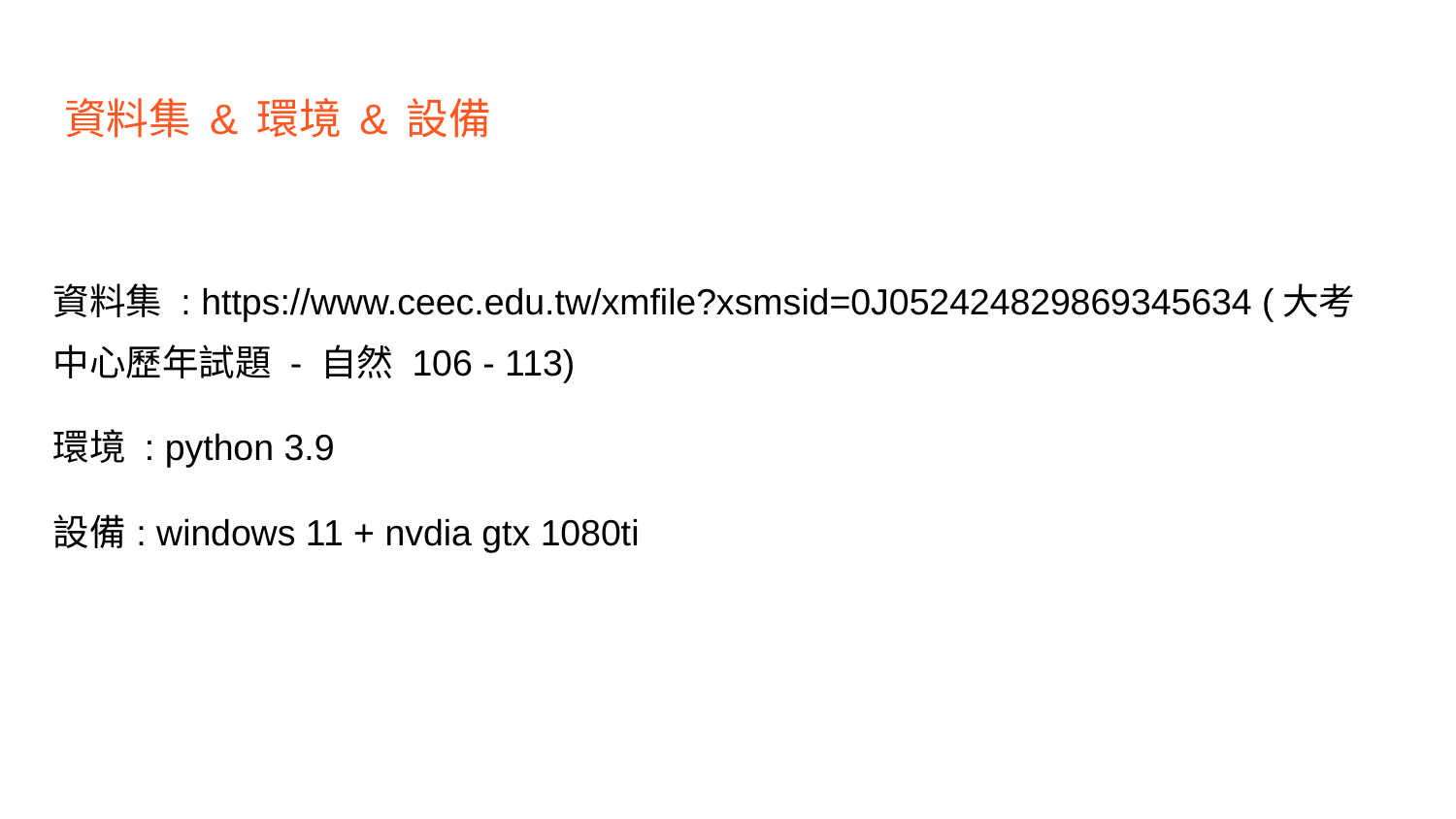

# 資料集 & 環境 & 設備
資料集 : https://www.ceec.edu.tw/xmfile?xsmsid=0J052424829869345634 (大考中心歷年試題 - 自然 106 - 113)
環境 : python 3.9
設備: windows 11 + nvdia gtx 1080ti